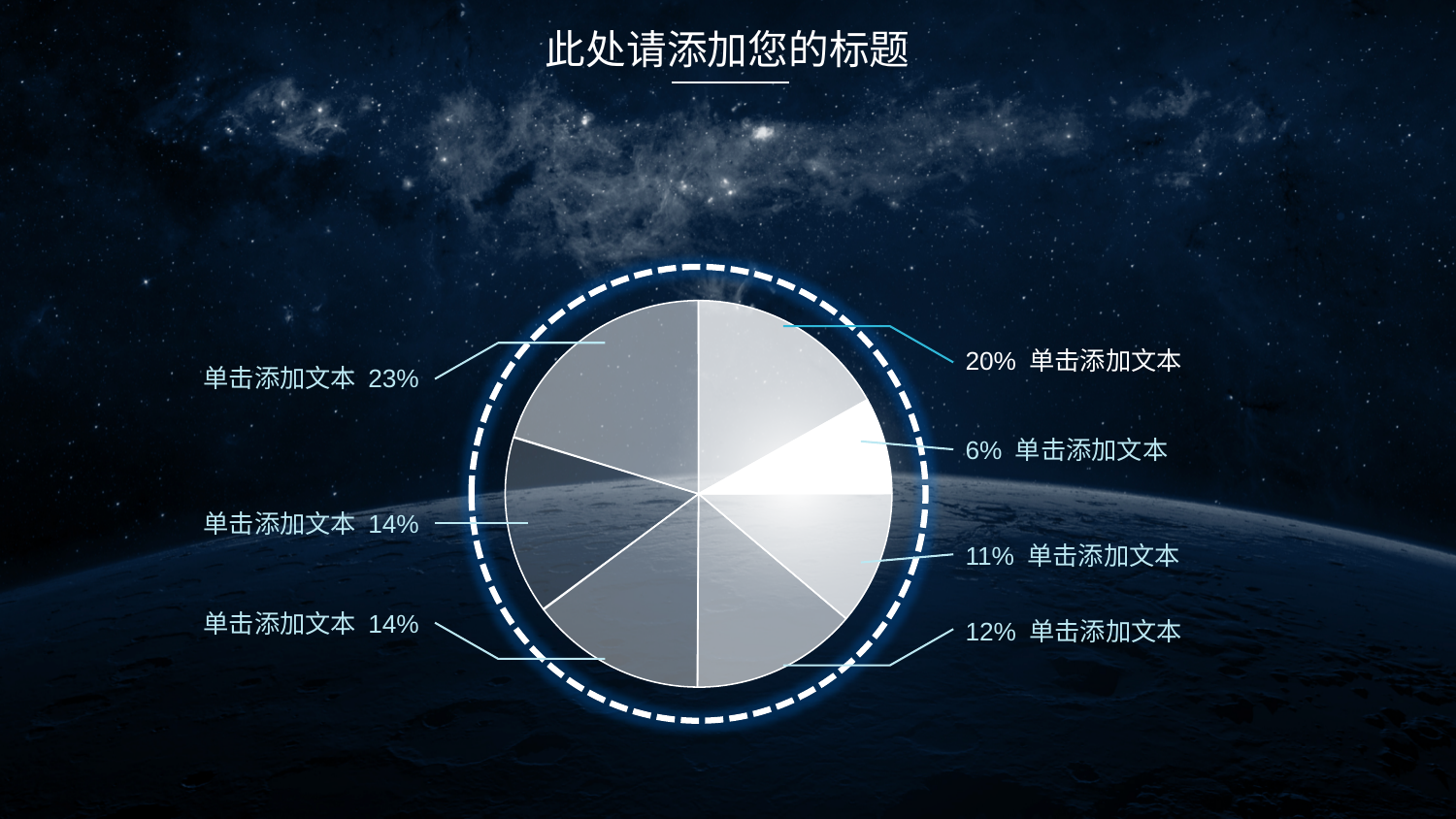

20% 单击添加文本
6% 单击添加文本
11% 单击添加文本
12% 单击添加文本

单击添加文本 23%
单击添加文本 14%
单击添加文本 14%